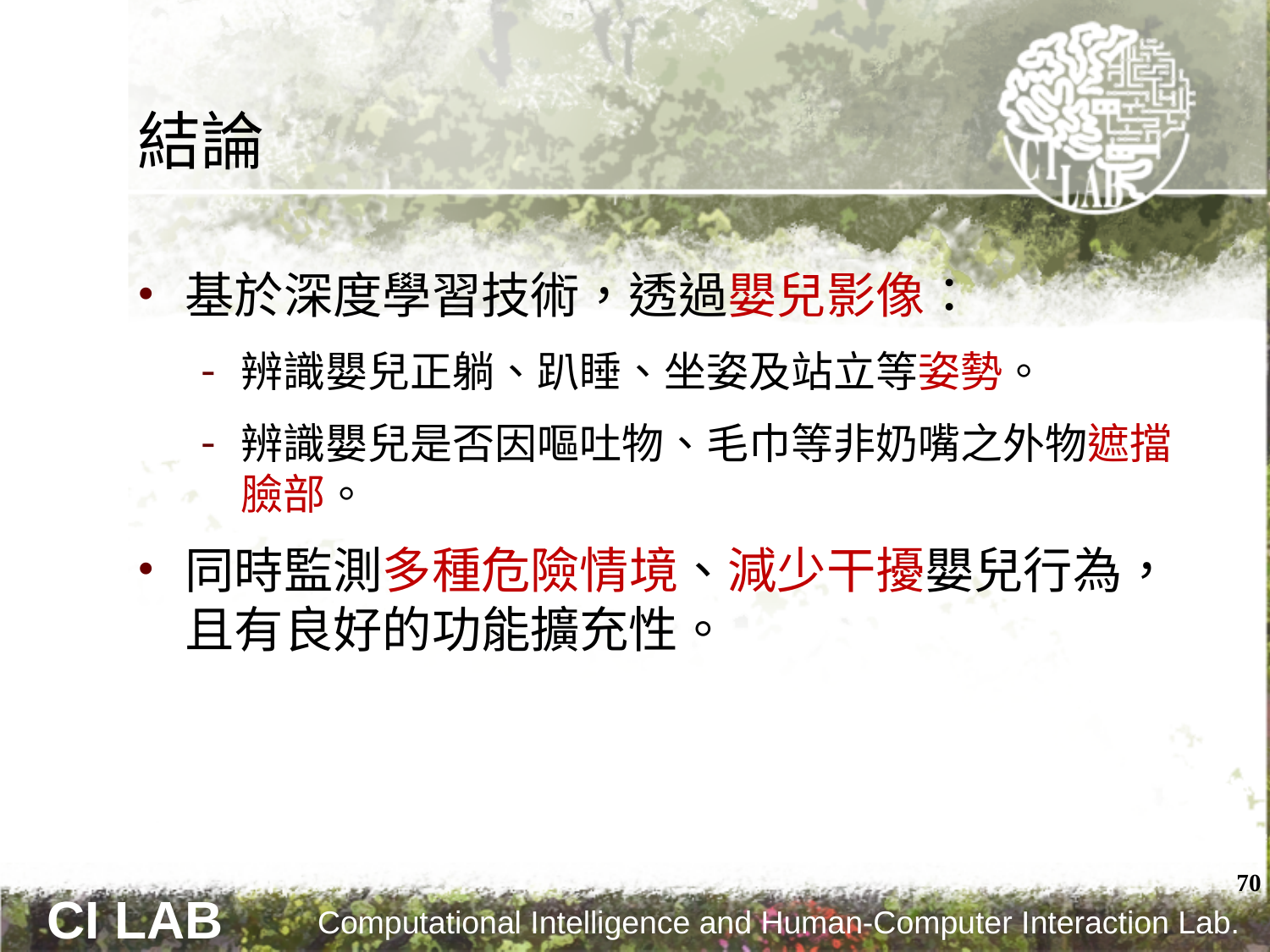

# 結論
基於深度學習技術，透過嬰兒影像：
辨識嬰兒正躺、趴睡、坐姿及站立等姿勢。
辨識嬰兒是否因嘔吐物、毛巾等非奶嘴之外物遮擋臉部。
同時監測多種危險情境、減少干擾嬰兒行為，且有良好的功能擴充性。
70